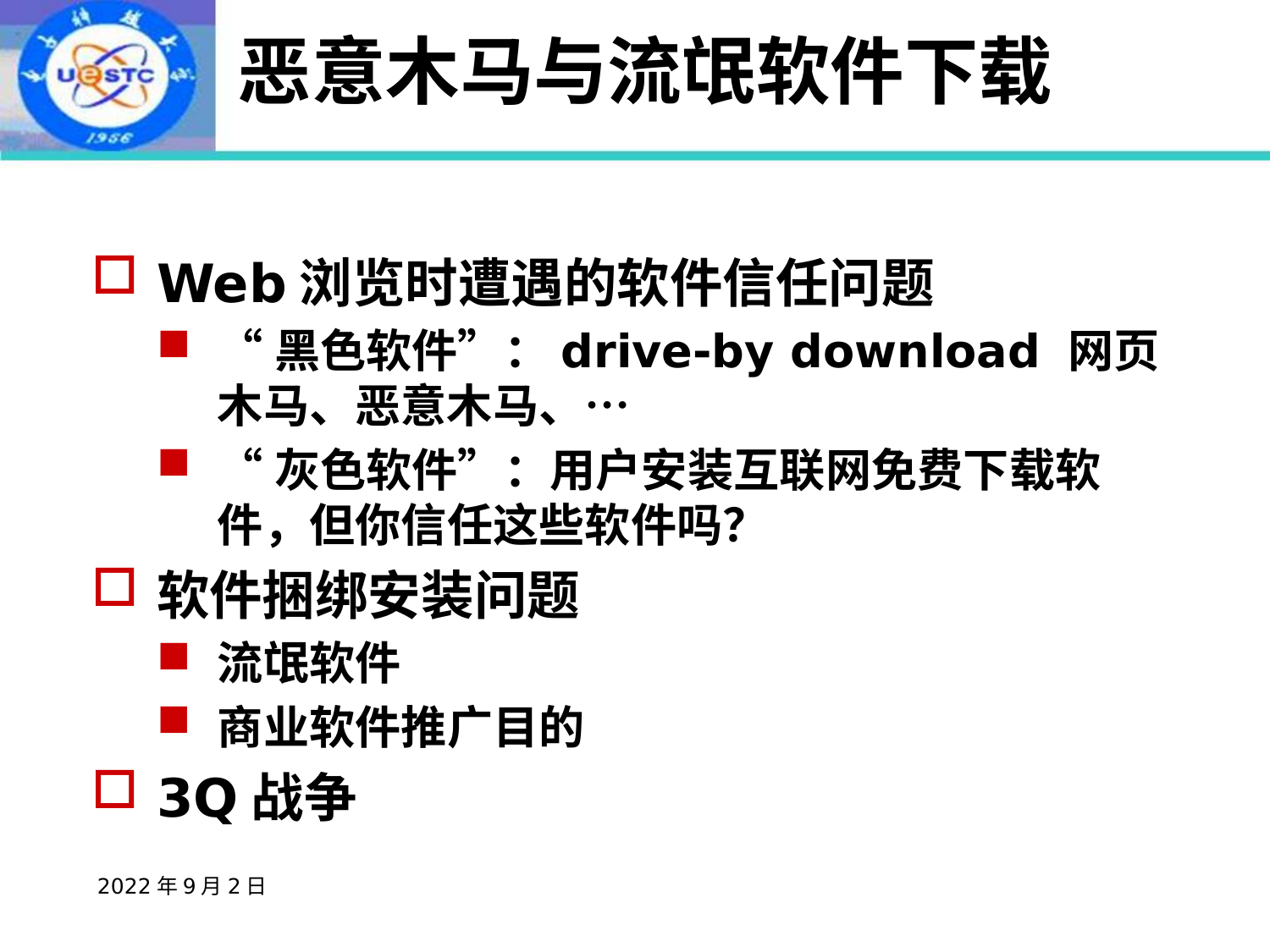

# 恶意木马与流氓软件下载
Web浏览时遭遇的软件信任问题
“黑色软件”：drive-by download 网页木马、恶意木马、…
“灰色软件”：用户安装互联网免费下载软件，但你信任这些软件吗？
软件捆绑安装问题
流氓软件
商业软件推广目的
3Q战争

2022年9月2日
26